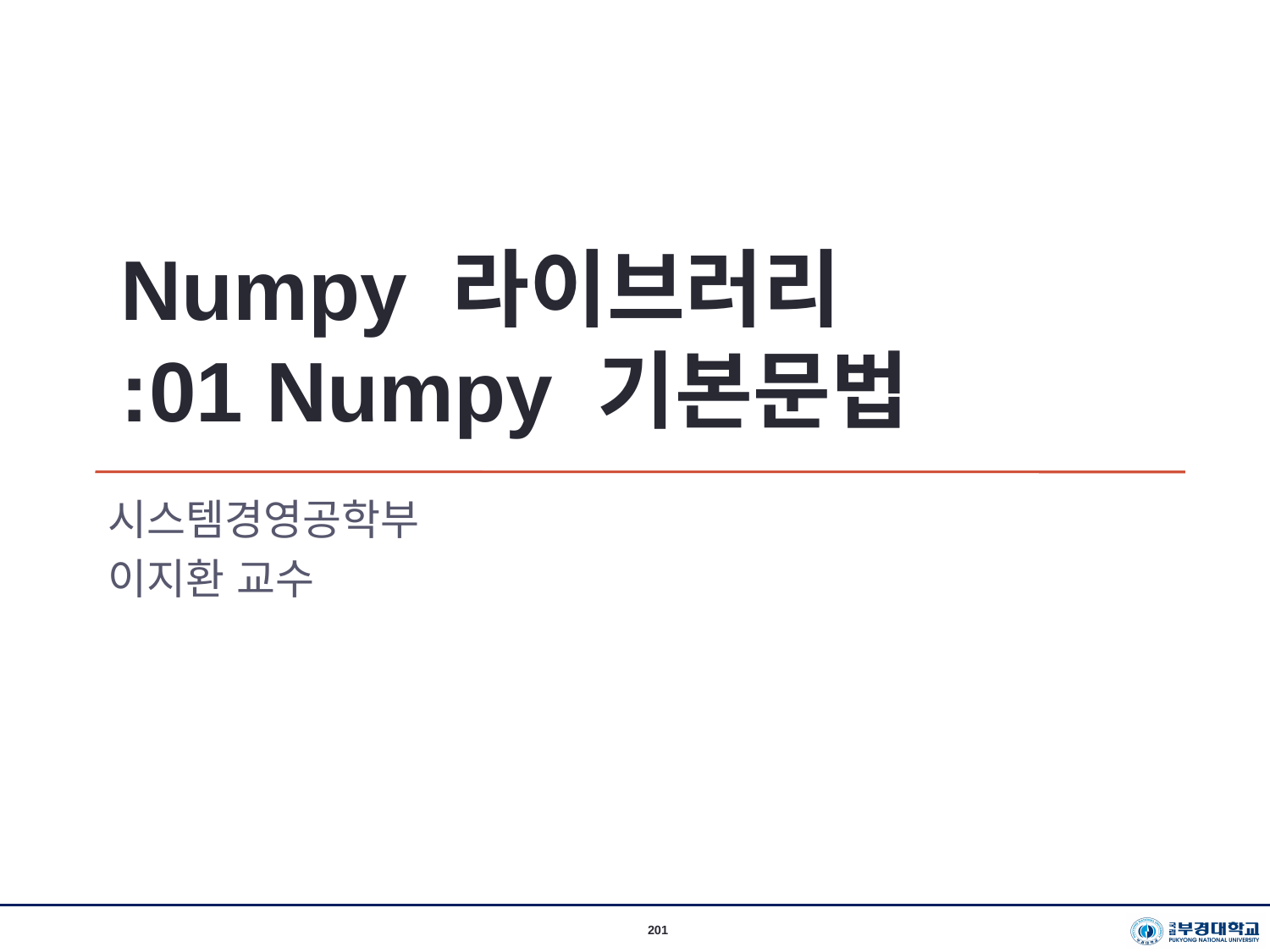

Numpy 라이브러리
:01 Numpy 기본문법
시스템경영공학부
이지환 교수